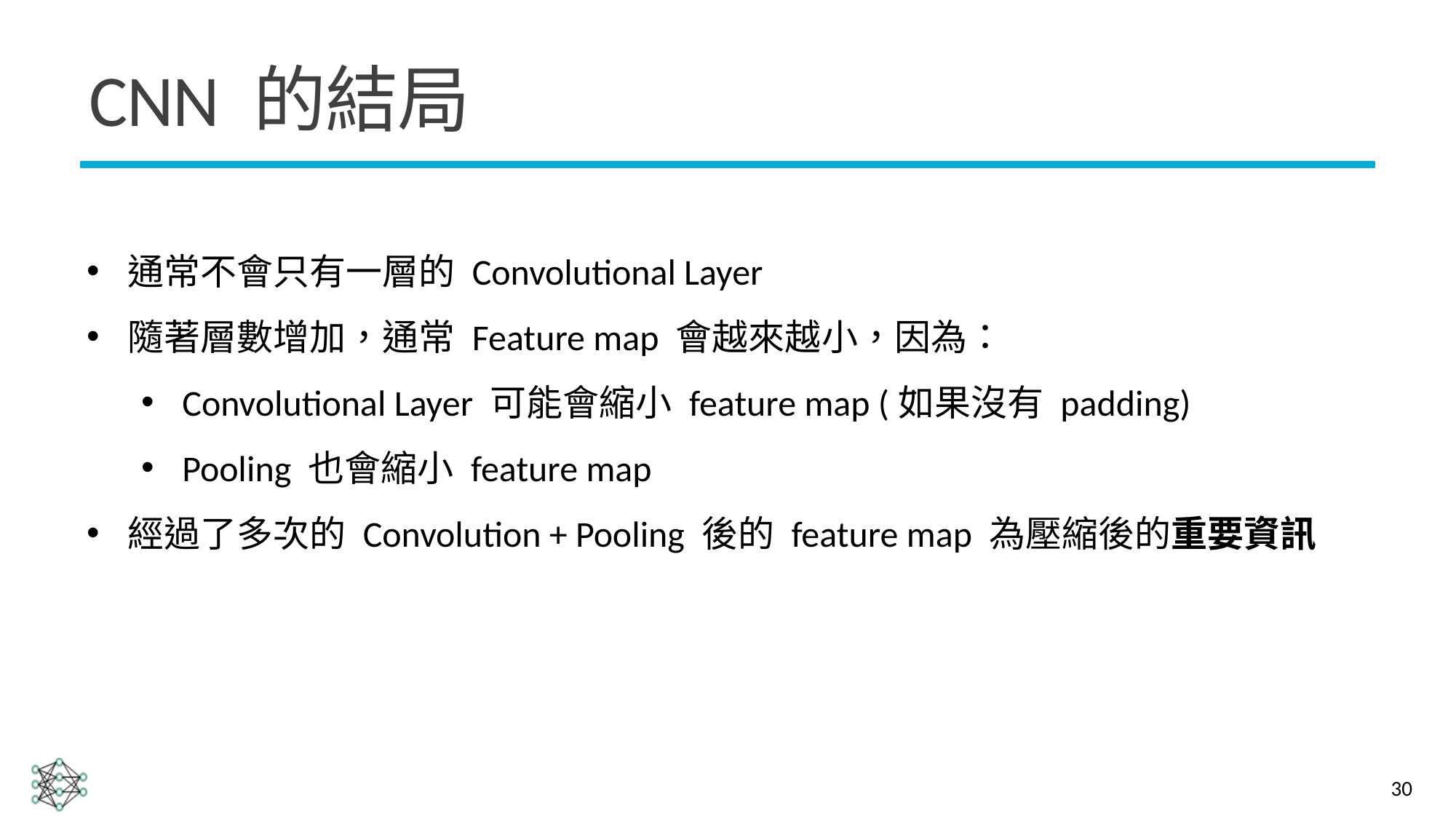

# CNN 的結局
通常不會只有一層的 Convolutional Layer
隨著層數增加，通常 Feature map 會越來越小，因為：
Convolutional Layer 可能會縮小 feature map (如果沒有 padding)
Pooling 也會縮小 feature map
經過了多次的 Convolution + Pooling 後的 feature map 為壓縮後的重要資訊
30